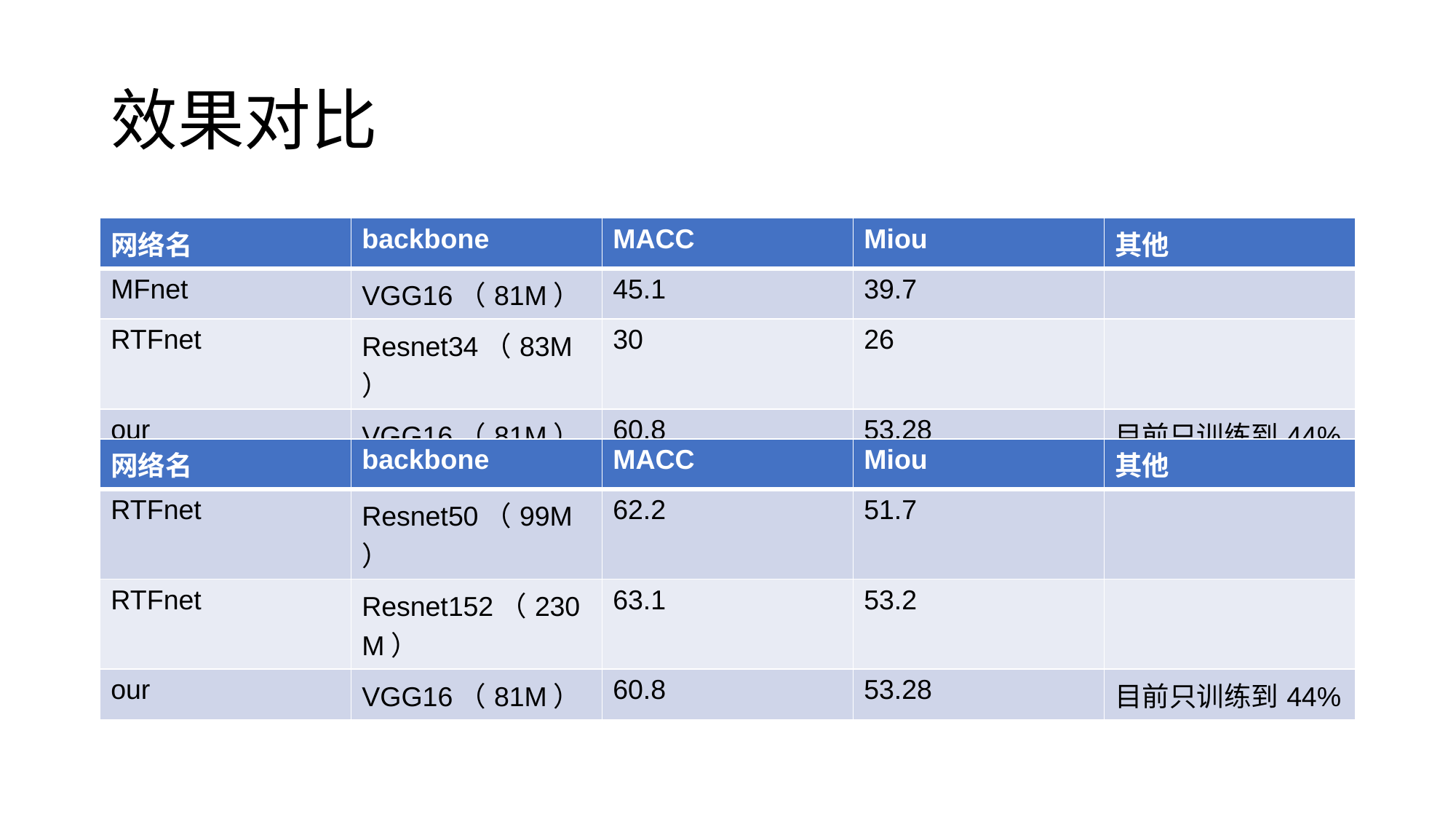

# 效果对比
| 网络名 | backbone | MACC | Miou | 其他 |
| --- | --- | --- | --- | --- |
| MFnet | VGG16（81M） | 45.1 | 39.7 |  |
| RTFnet | Resnet34（83M） | 30 | 26 |  |
| our | VGG16（81M） | 60.8 | 53.28 | 目前只训练到44% |
| 网络名 | backbone | MACC | Miou | 其他 |
| --- | --- | --- | --- | --- |
| RTFnet | Resnet50（99M） | 62.2 | 51.7 |  |
| RTFnet | Resnet152（230M） | 63.1 | 53.2 |  |
| our | VGG16（81M） | 60.8 | 53.28 | 目前只训练到44% |